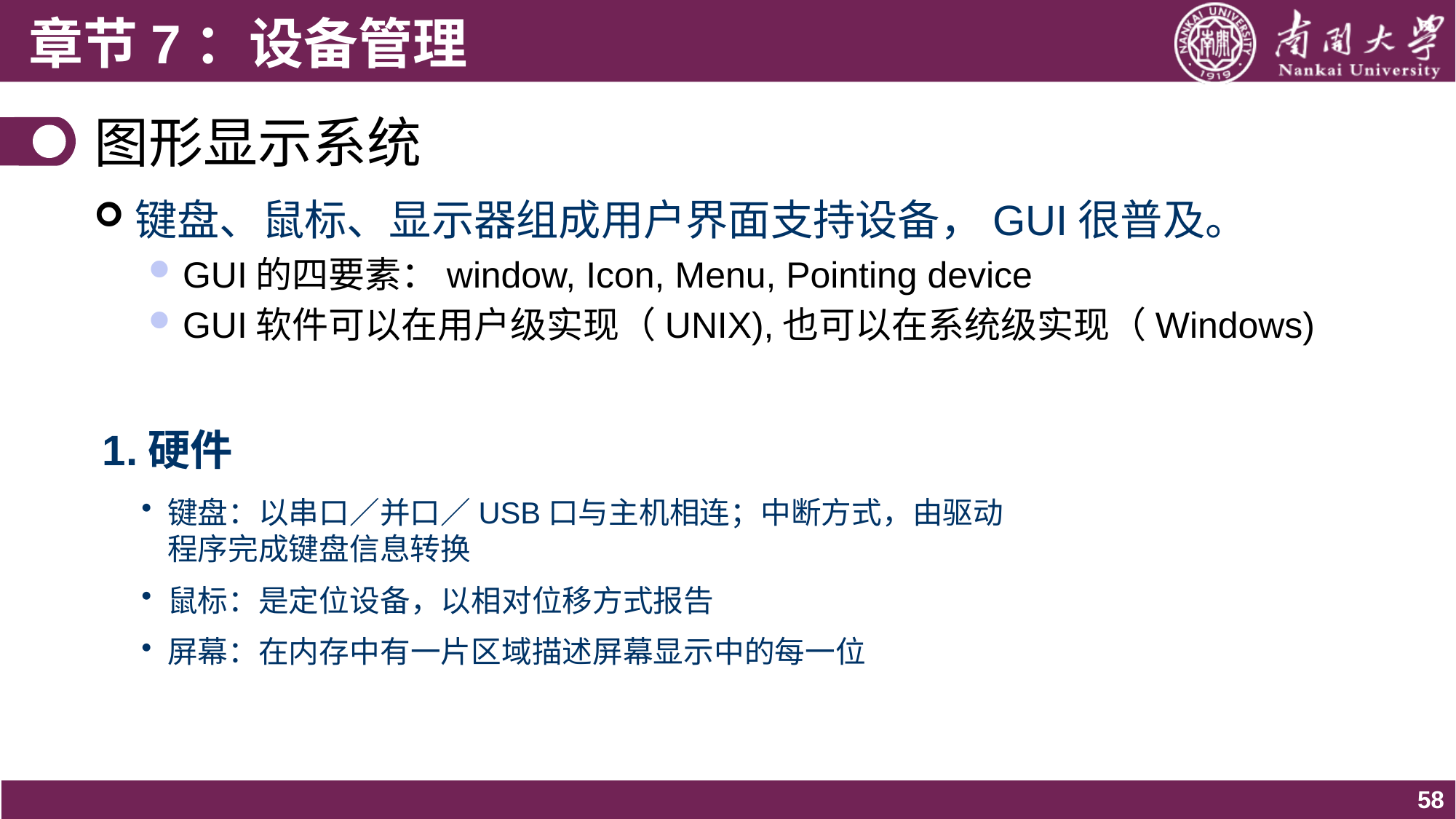

# 图形显示系统
键盘、鼠标、显示器组成用户界面支持设备，GUI很普及。
GUI的四要素：window, Icon, Menu, Pointing device
GUI软件可以在用户级实现（UNIX),也可以在系统级实现（Windows)

1.硬件
键盘：以串口／并口／USB口与主机相连；中断方式，由驱动程序完成键盘信息转换
鼠标：是定位设备，以相对位移方式报告
屏幕：在内存中有一片区域描述屏幕显示中的每一位
58